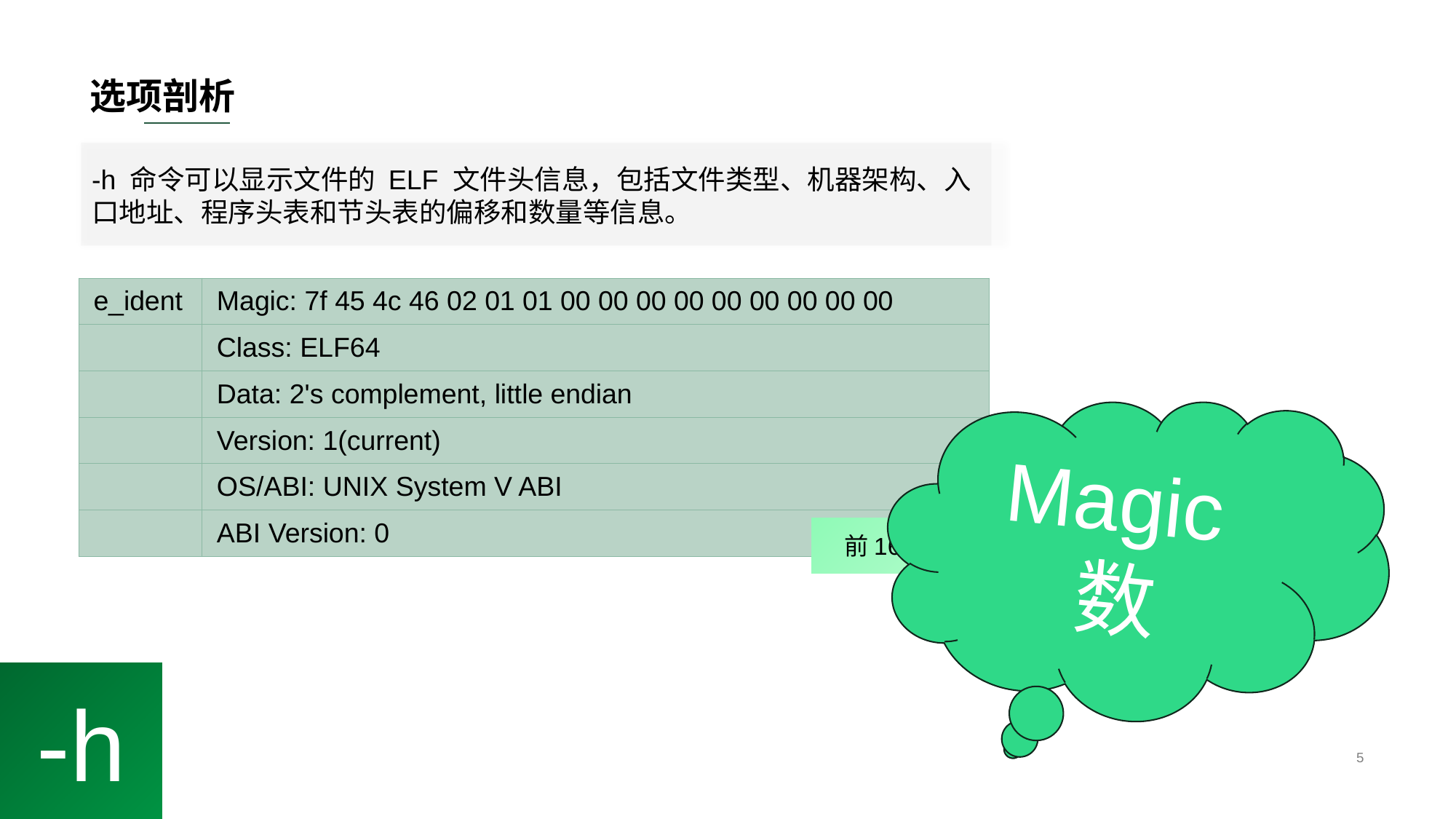

# 选项剖析

-h 命令可以显示文件的 ELF 文件头信息，包括文件类型、机器架构、入口地址、程序头表和节头表的偏移和数量等信息。
| e\_ident | Magic: 7f 45 4c 46 02 01 01 00 00 00 00 00 00 00 00 00 |
| --- | --- |
|  | Class: ELF64 |
|  | Data: 2's complement, little endian |
|  | Version: 1(current) |
|  | OS/ABI: UNIX System V ABI |
|  | ABI Version: 0 |
Magic数
前16个字节
-h
5